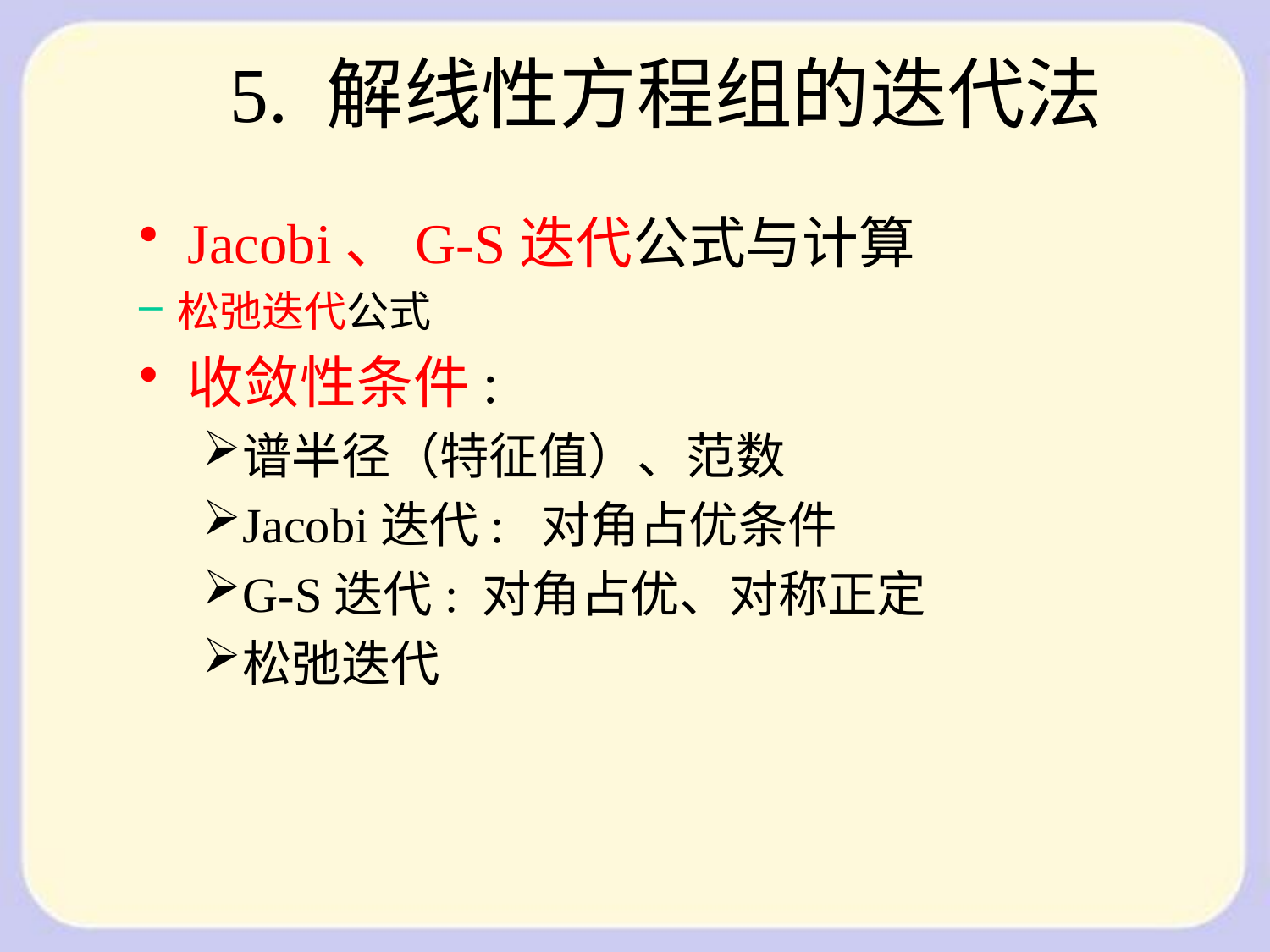

5. 解线性方程组的迭代法
Jacobi、G-S迭代公式与计算
松弛迭代公式
收敛性条件:
谱半径（特征值）、范数
Jacobi迭代:  对角占优条件
G-S迭代: 对角占优、对称正定
松弛迭代